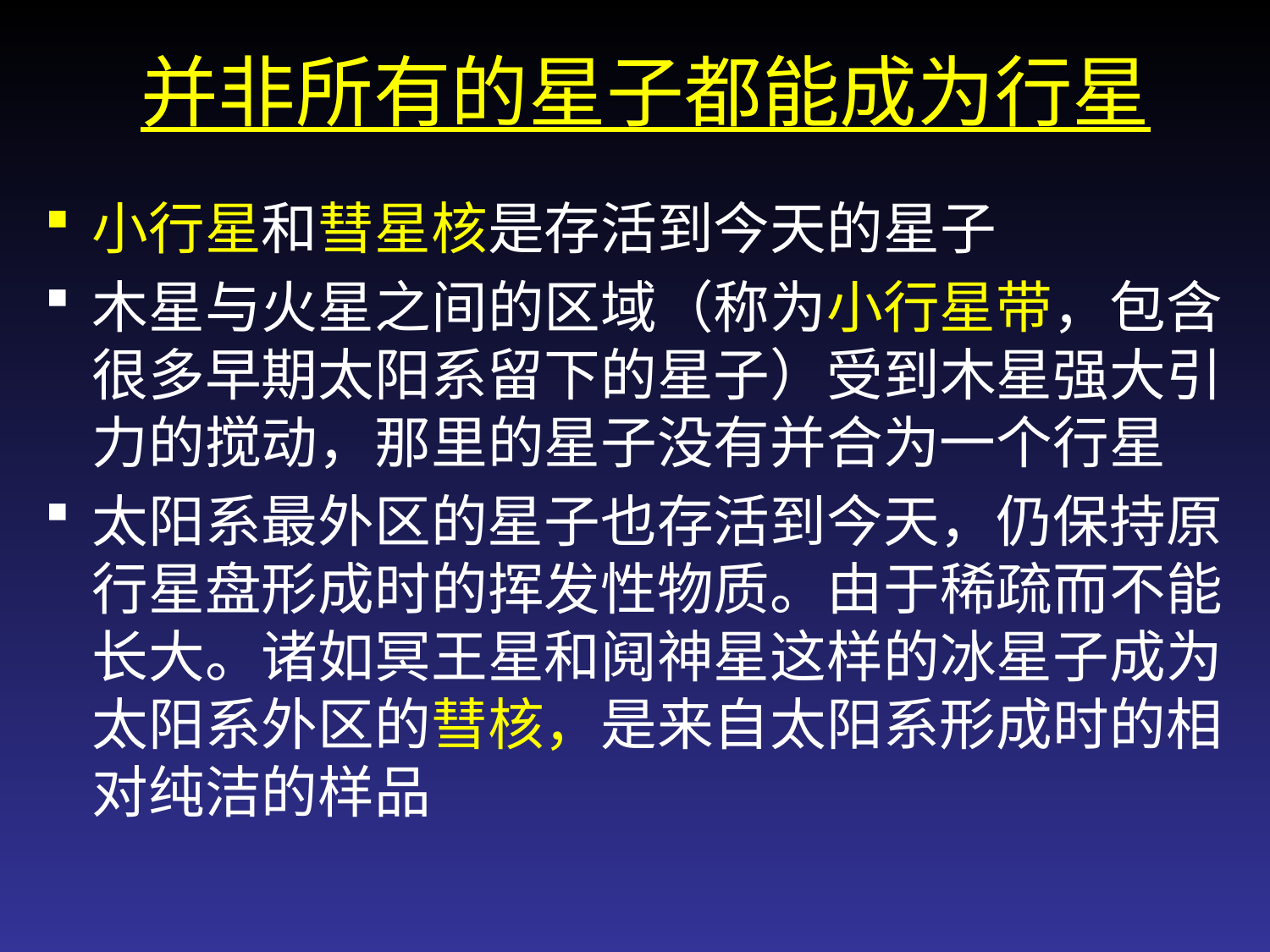

并非所有的星子都能成为行星
小行星和彗星核是存活到今天的星子
木星与火星之间的区域（称为小行星带，包含很多早期太阳系留下的星子）受到木星强大引力的搅动，那里的星子没有并合为一个行星
太阳系最外区的星子也存活到今天，仍保持原行星盘形成时的挥发性物质。由于稀疏而不能长大。诸如冥王星和阋神星这样的冰星子成为太阳系外区的彗核，是来自太阳系形成时的相对纯洁的样品